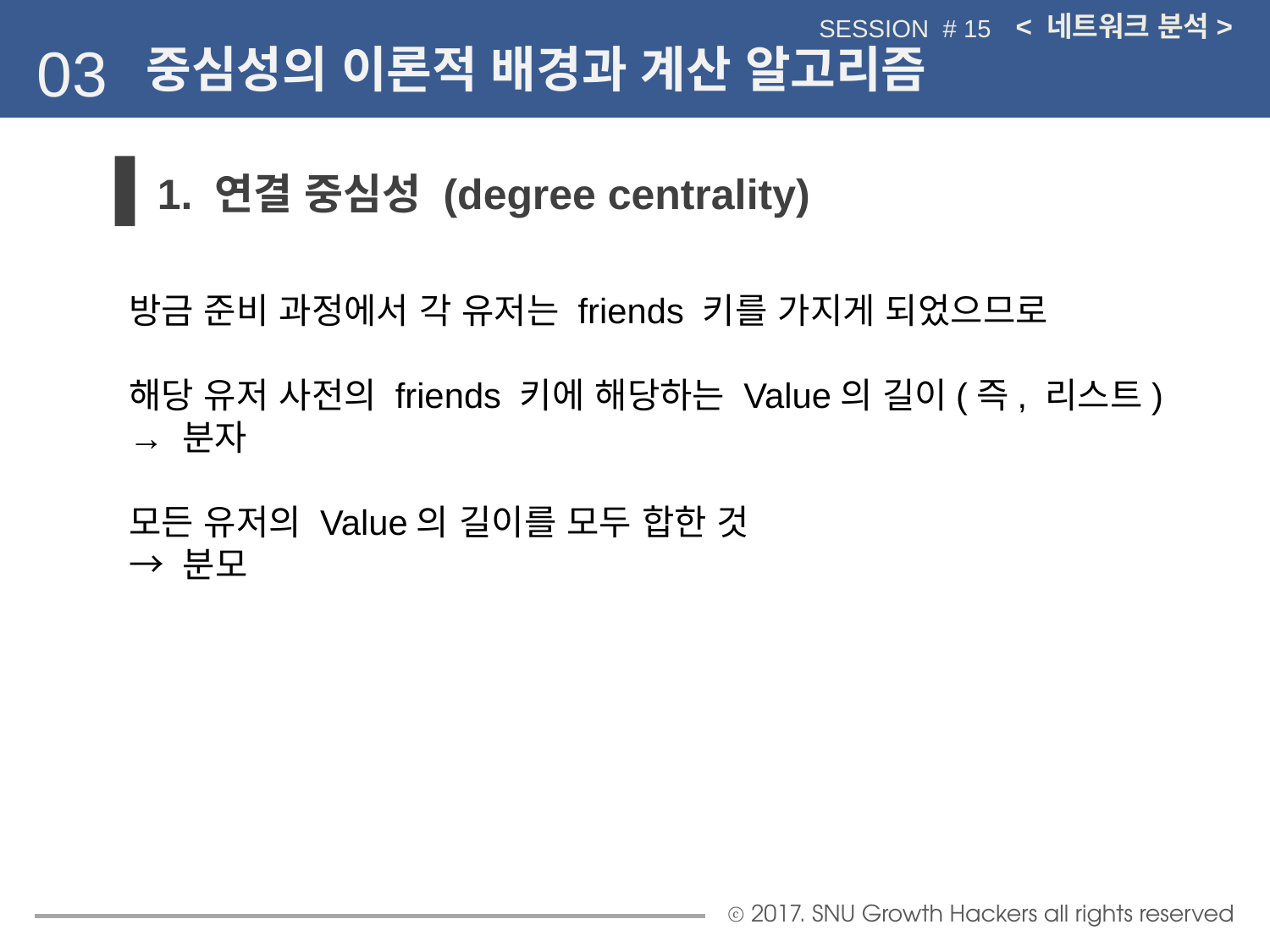

< 네트워크 분석>
SESSION  # 15
03
중심성의 이론적 배경과 계산 알고리즘

1. 연결 중심성 (degree centrality)

방금 준비 과정에서 각 유저는 friends 키를 가지게 되었으므로
해당 유저 사전의 friends 키에 해당하는 Value의 길이(즉, 리스트)
→ 분자

모든 유저의 Value의 길이를 모두 합한 것
→ 분모
ⓒ 2017. SNU Growth Hackers all rights reserved